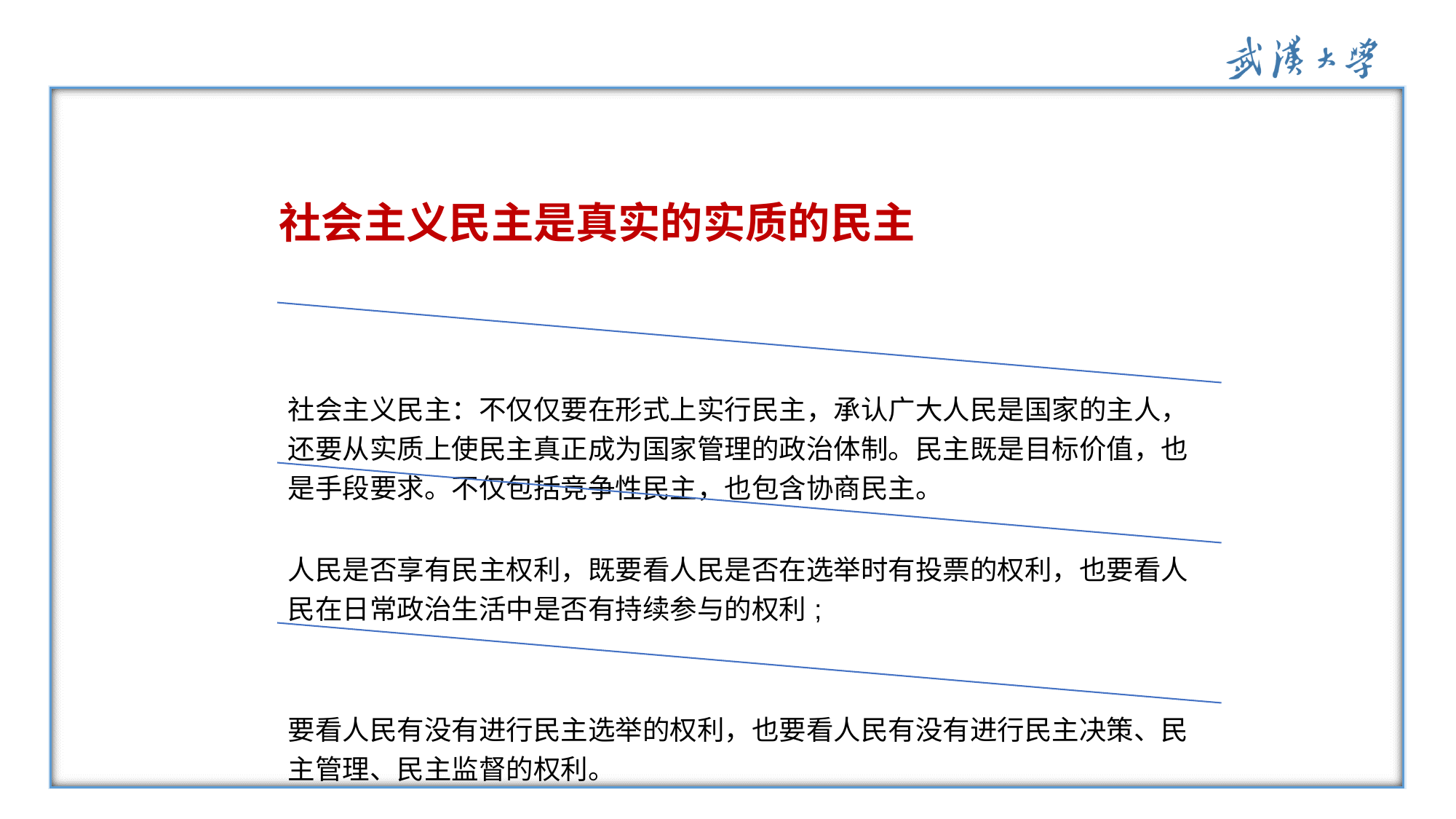

社会主义民主是真实的实质的民主
社会主义民主：不仅仅要在形式上实行民主，承认广大人民是国家的主人，还要从实质上使民主真正成为国家管理的政治体制。民主既是目标价值，也是手段要求。不仅包括竞争性民主，也包含协商民主。
人民是否享有民主权利，既要看人民是否在选举时有投票的权利，也要看人民在日常政治生活中是否有持续参与的权利;
要看人民有没有进行民主选举的权利，也要看人民有没有进行民主决策、民主管理、民主监督的权利。